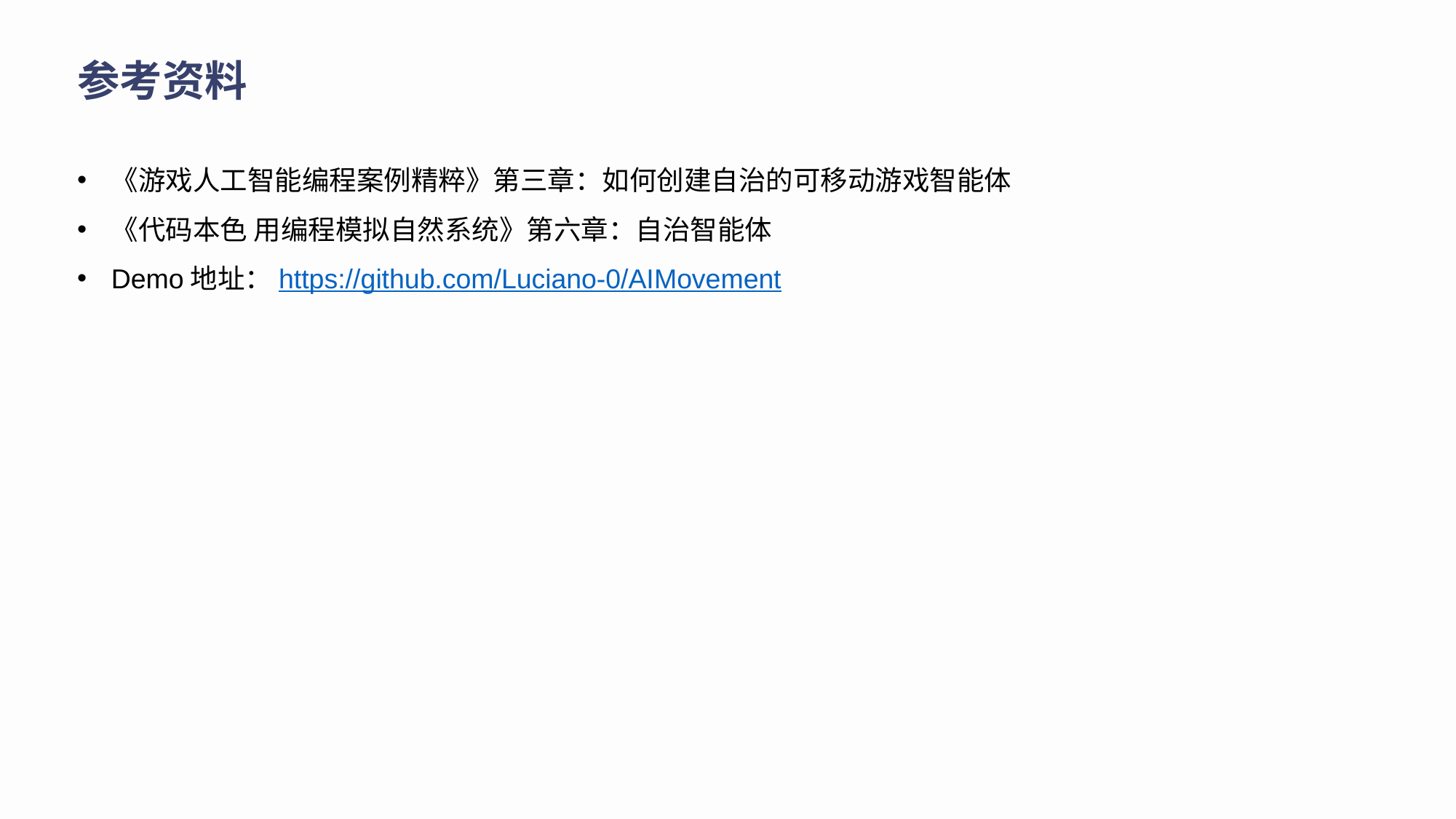

参考资料
《游戏人工智能编程案例精粹》第三章：如何创建自治的可移动游戏智能体
《代码本色 用编程模拟自然系统》第六章：自治智能体
Demo地址：https://github.com/Luciano-0/AIMovement